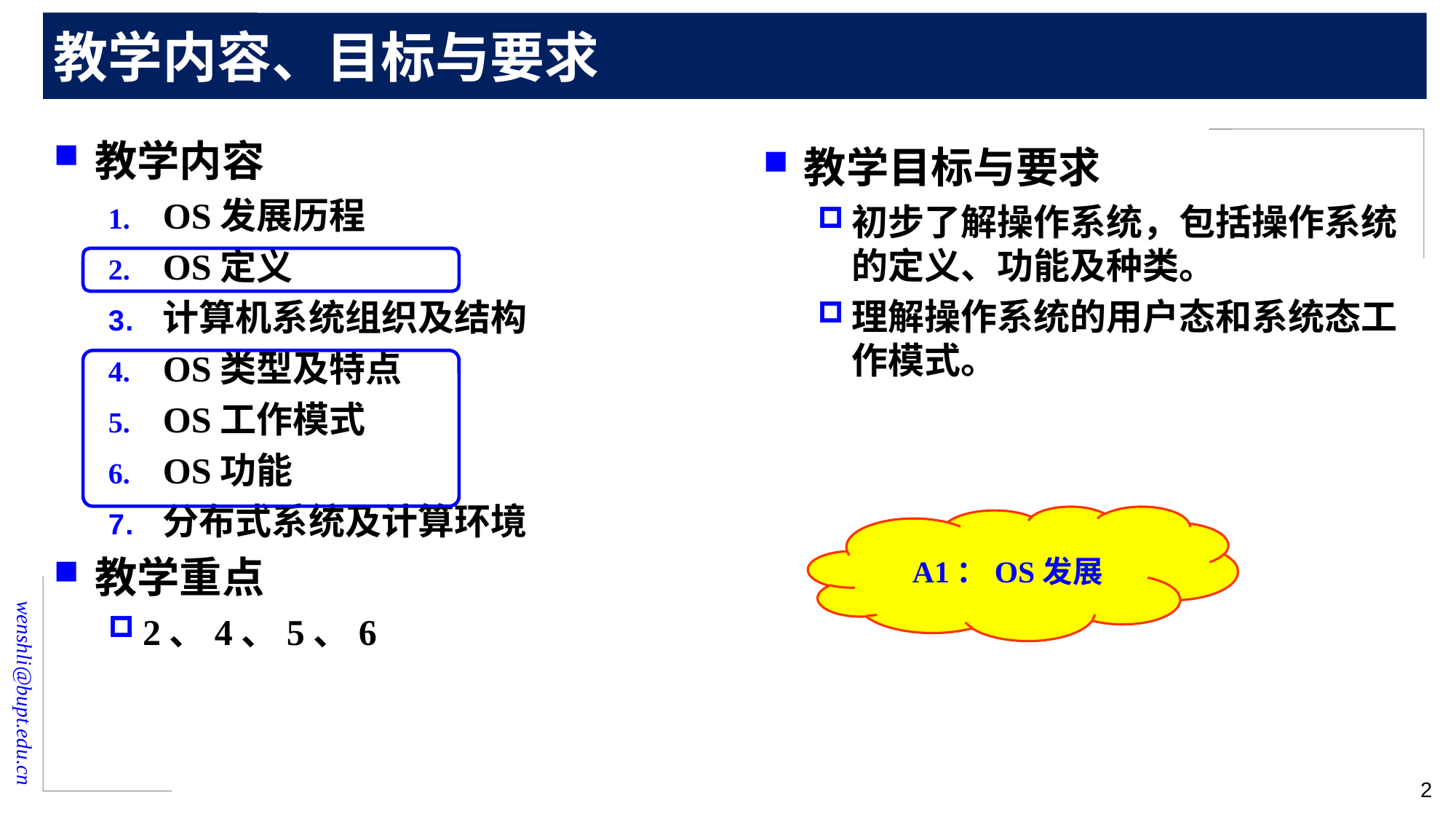

# 教学内容、目标与要求
教学内容
OS发展历程
OS定义
计算机系统组织及结构
OS类型及特点
OS工作模式
OS功能
分布式系统及计算环境
教学重点
2、4、5、6
教学目标与要求
初步了解操作系统，包括操作系统的定义、功能及种类。
理解操作系统的用户态和系统态工作模式。

A1：OS发展
2